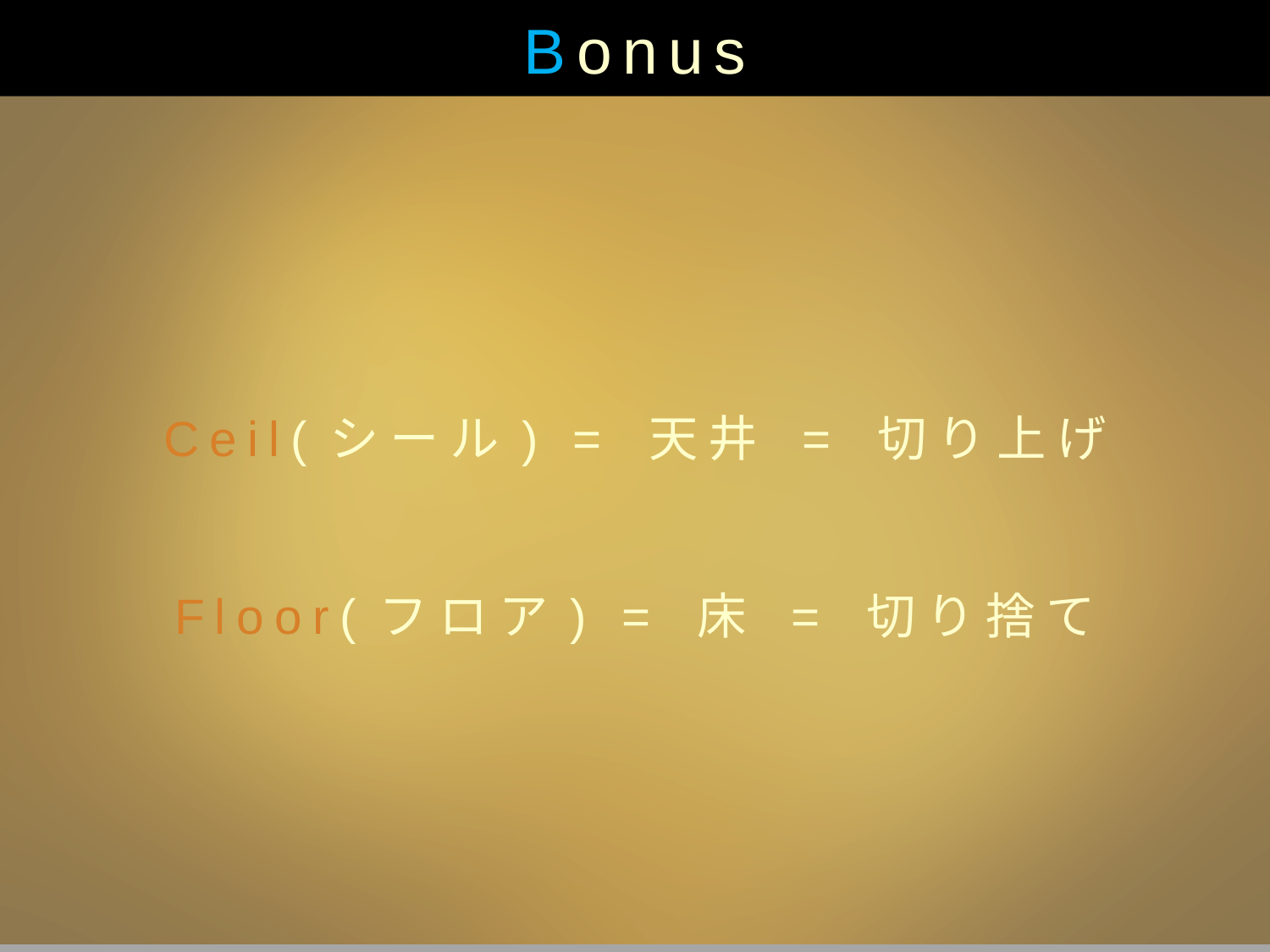

Bonus
Ceil(シール) = 天井 = 切り上げ

Floor(フロア) = 床 = 切り捨て